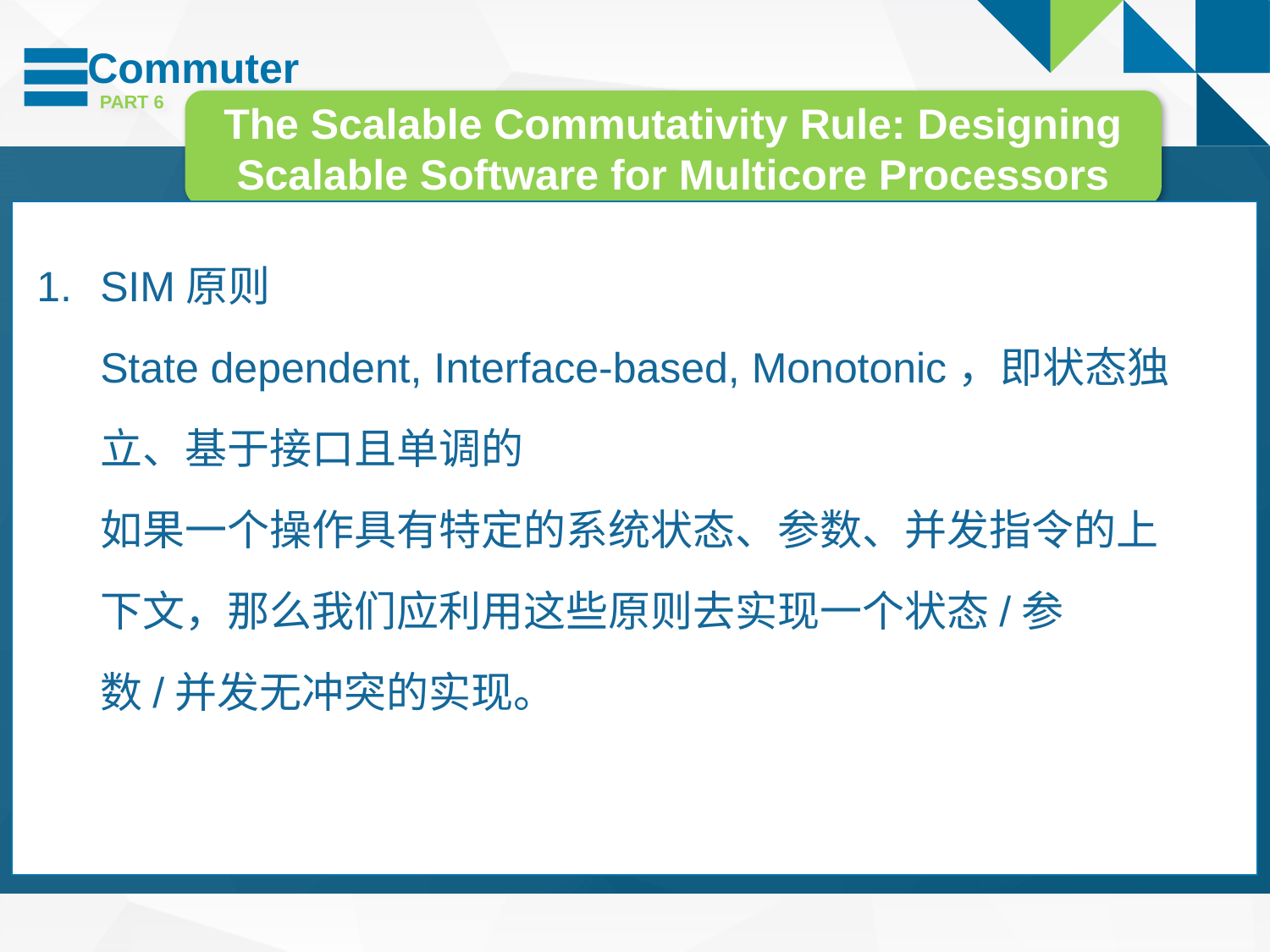

Commuter

PART 6
The Scalable Commutativity Rule: Designing Scalable Software for Multicore Processors

SIM原则
State dependent, Interface-based, Monotonic，即状态独立、基于接口且单调的
如果一个操作具有特定的系统状态、参数、并发指令的上下文，那么我们应利用这些原则去实现一个状态/参数/并发无冲突的实现。